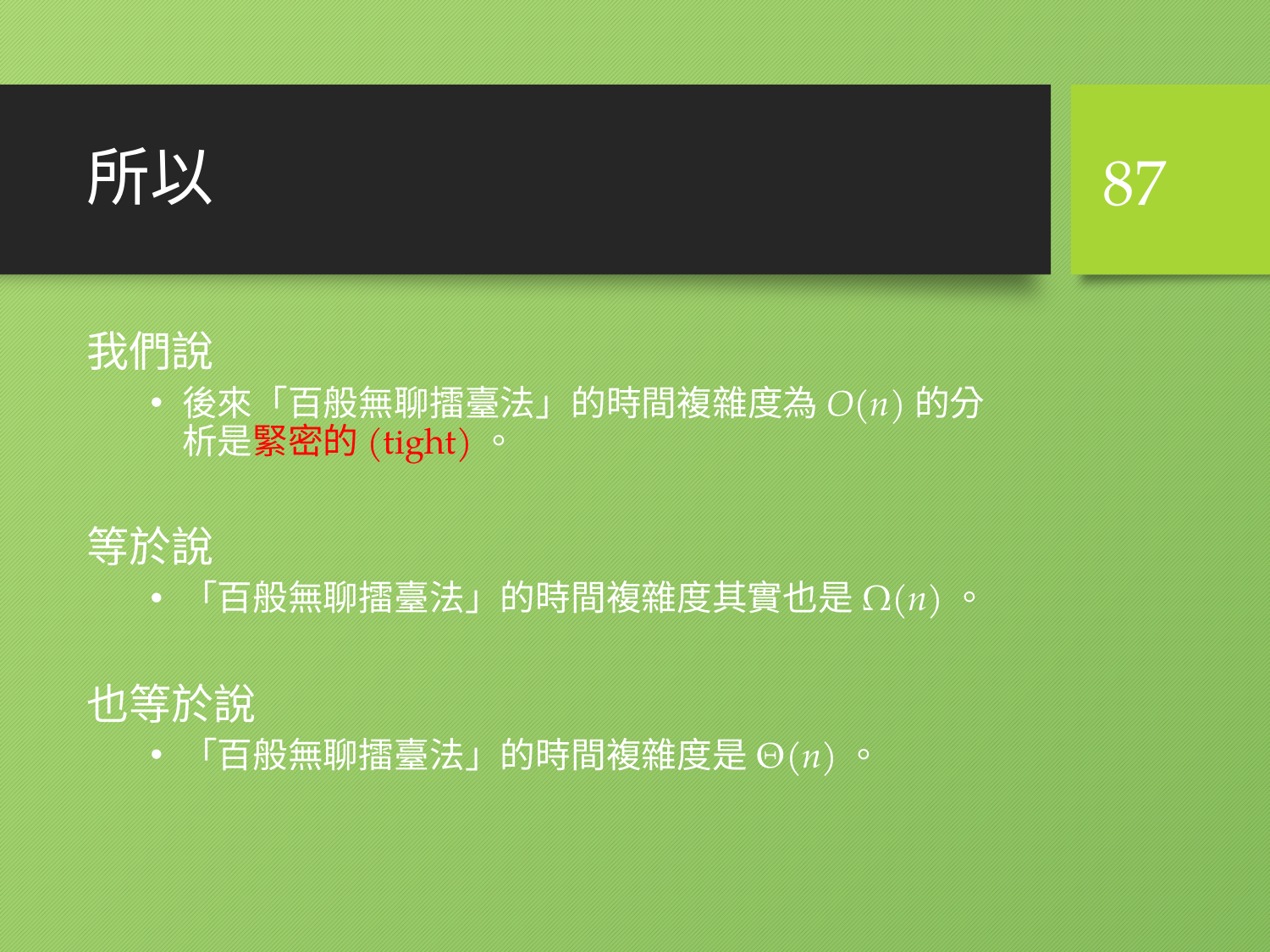

# 所以
87
我們說
後來「百般無聊擂臺法」的時間複雜度為O(n)的分析是緊密的(tight)。

等於說
「百般無聊擂臺法」的時間複雜度其實也是Ω(n)。

也等於說
「百般無聊擂臺法」的時間複雜度是Θ(n)。